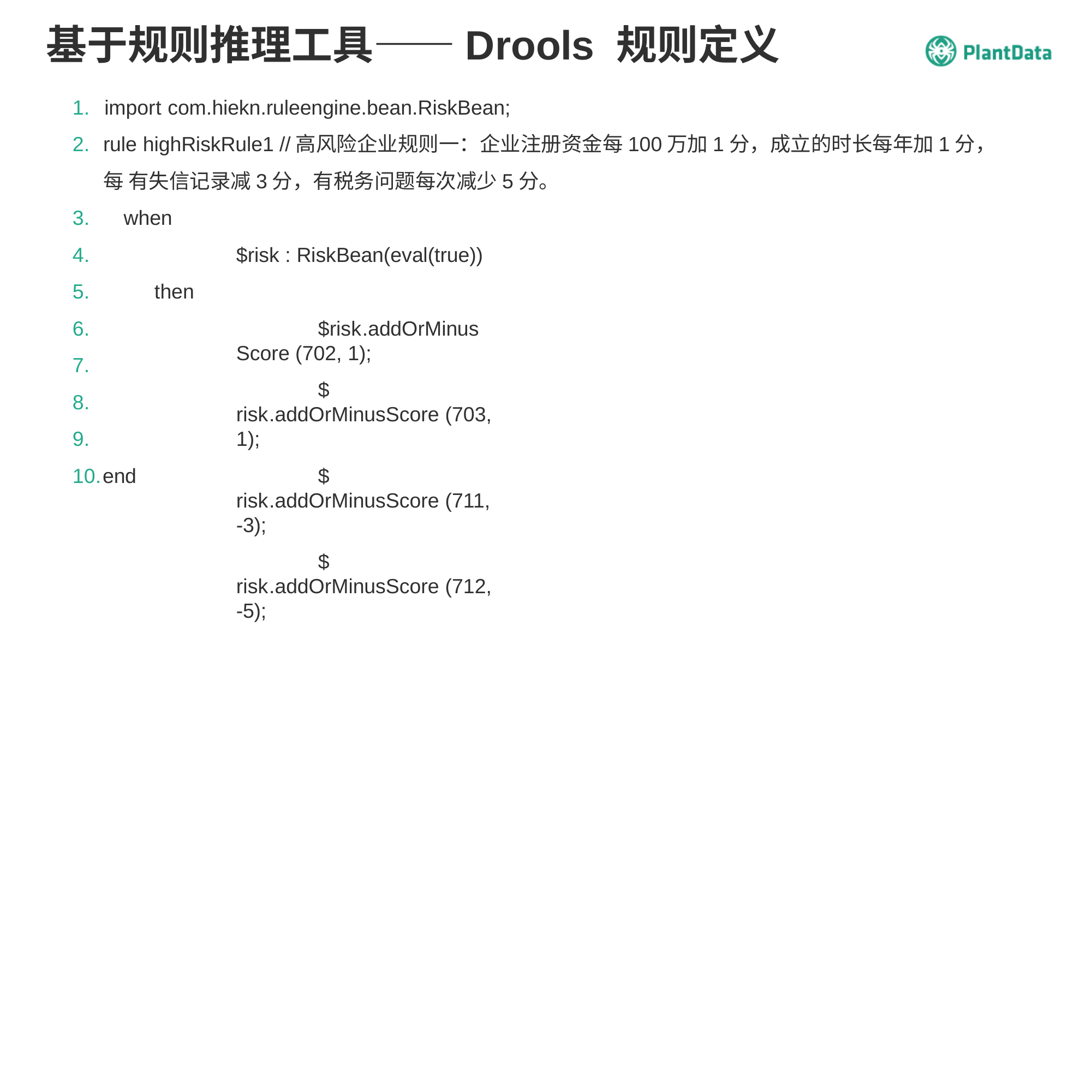

# 基于规则推理工具——Drools 规则定义
1.	import com.hiekn.ruleengine.bean.RiskBean;
2.	rule highRiskRule1 //高风险企业规则一：企业注册资金每100万加1分，成立的时长每年加1分，每 有失信记录减3分，有税务问题每次减少5分。

when
$risk : RiskBean(eval(true)) then

$risk.addOrMinusScore (702, 1);

$ risk.addOrMinusScore (703, 1);

$ risk.addOrMinusScore (711, -3);

$ risk.addOrMinusScore (712, -5);
3.

4.

5.

6.

7.

8.

9.
10.end